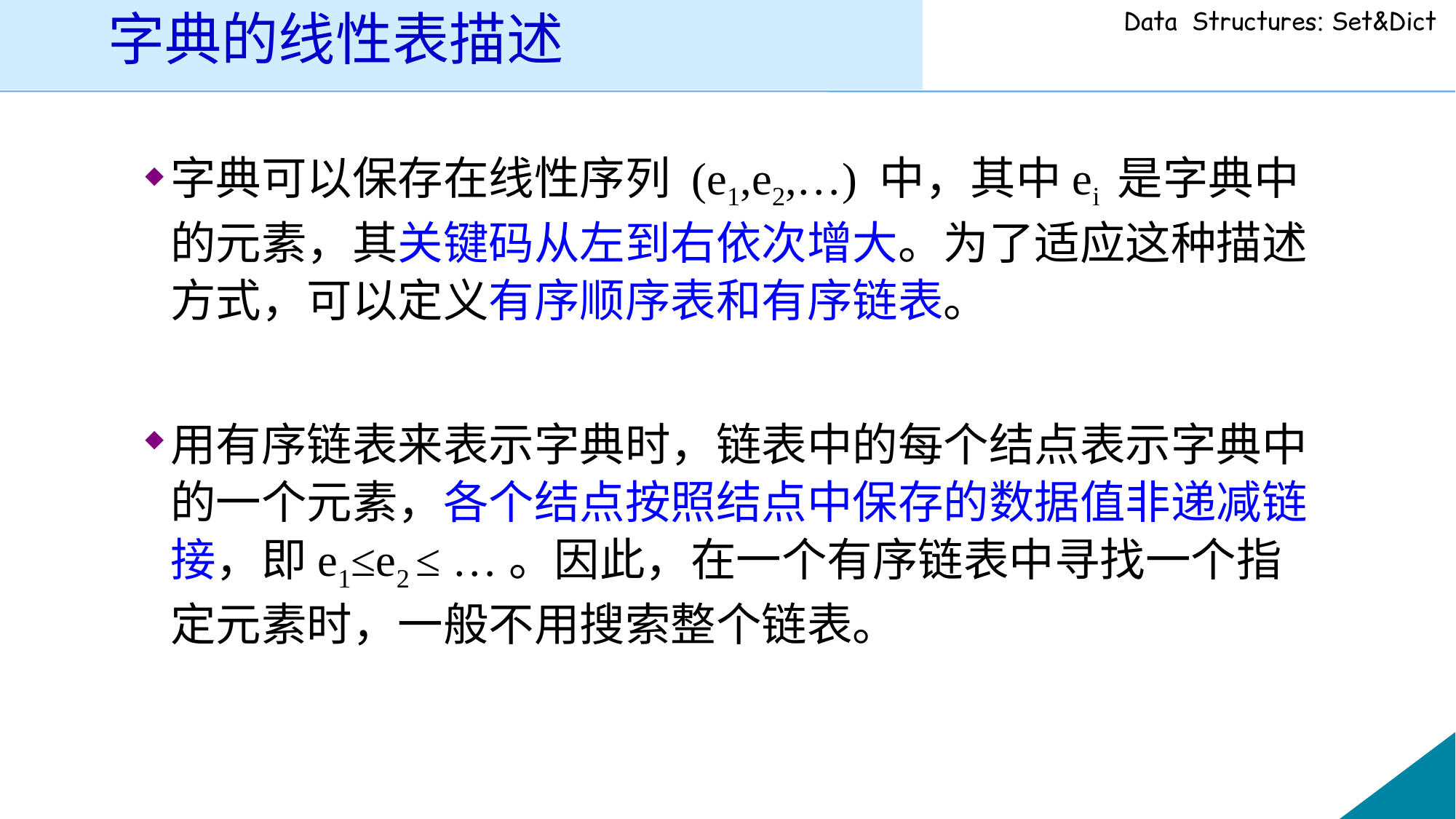

# 字典的线性表描述
字典可以保存在线性序列 (e1,e2,…) 中，其中ei 是字典中的元素，其关键码从左到右依次增大。为了适应这种描述方式，可以定义有序顺序表和有序链表。

用有序链表来表示字典时，链表中的每个结点表示字典中的一个元素，各个结点按照结点中保存的数据值非递减链接，即e1≤e2 ≤ …。因此，在一个有序链表中寻找一个指定元素时，一般不用搜索整个链表。